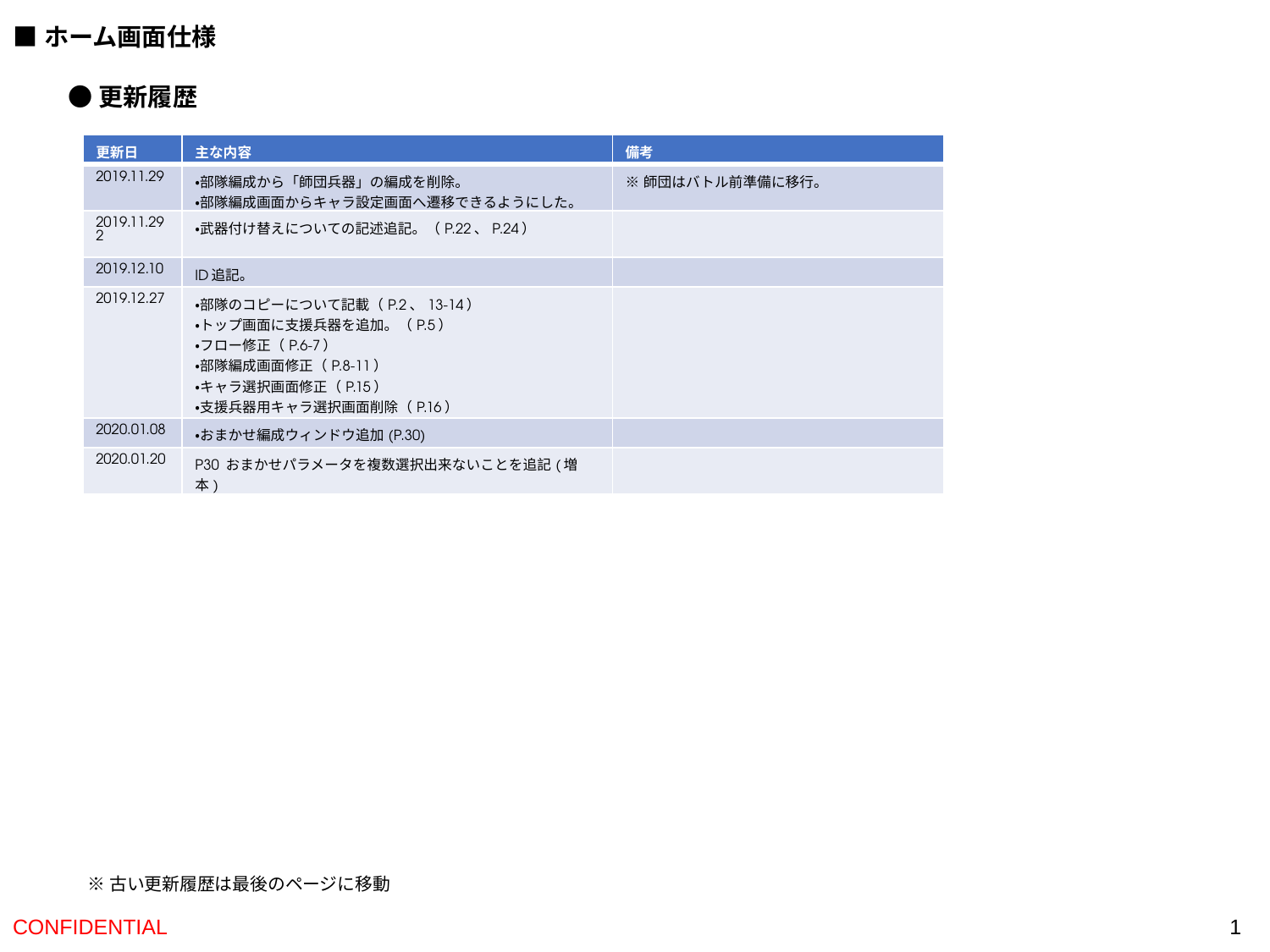

■ホーム画面仕様
●更新履歴
| 更新日 | 主な内容 | 備考 |
| --- | --- | --- |
| 2019.11.29 | ・部隊編成から「師団兵器」の編成を削除。 ・部隊編成画面からキャラ設定画面へ遷移できるようにした。 | ※師団はバトル前準備に移行。 |
| 2019.11.29 2 | ・武器付け替えについての記述追記。（P.22、P.24） |  |
| 2019.12.10 | ID追記。 |  |
| 2019.12.27 | ・部隊のコピーについて記載（P.2、13-14） ・トップ画面に支援兵器を追加。（P.5） ・フロー修正（P.6-7） ・部隊編成画面修正（P.8-11） ・キャラ選択画面修正（P.15） ・支援兵器用キャラ選択画面削除（P.16） ・武器セット画面修正（P.26-27） |  |
| 2020.01.08 | ・おまかせ編成ウィンドウ追加(P.30) |  |
| 2020.01.20 | P30 おまかせパラメータを複数選択出来ないことを追記(増本) |  |
※古い更新履歴は最後のページに移動
1
CONFIDENTIAL